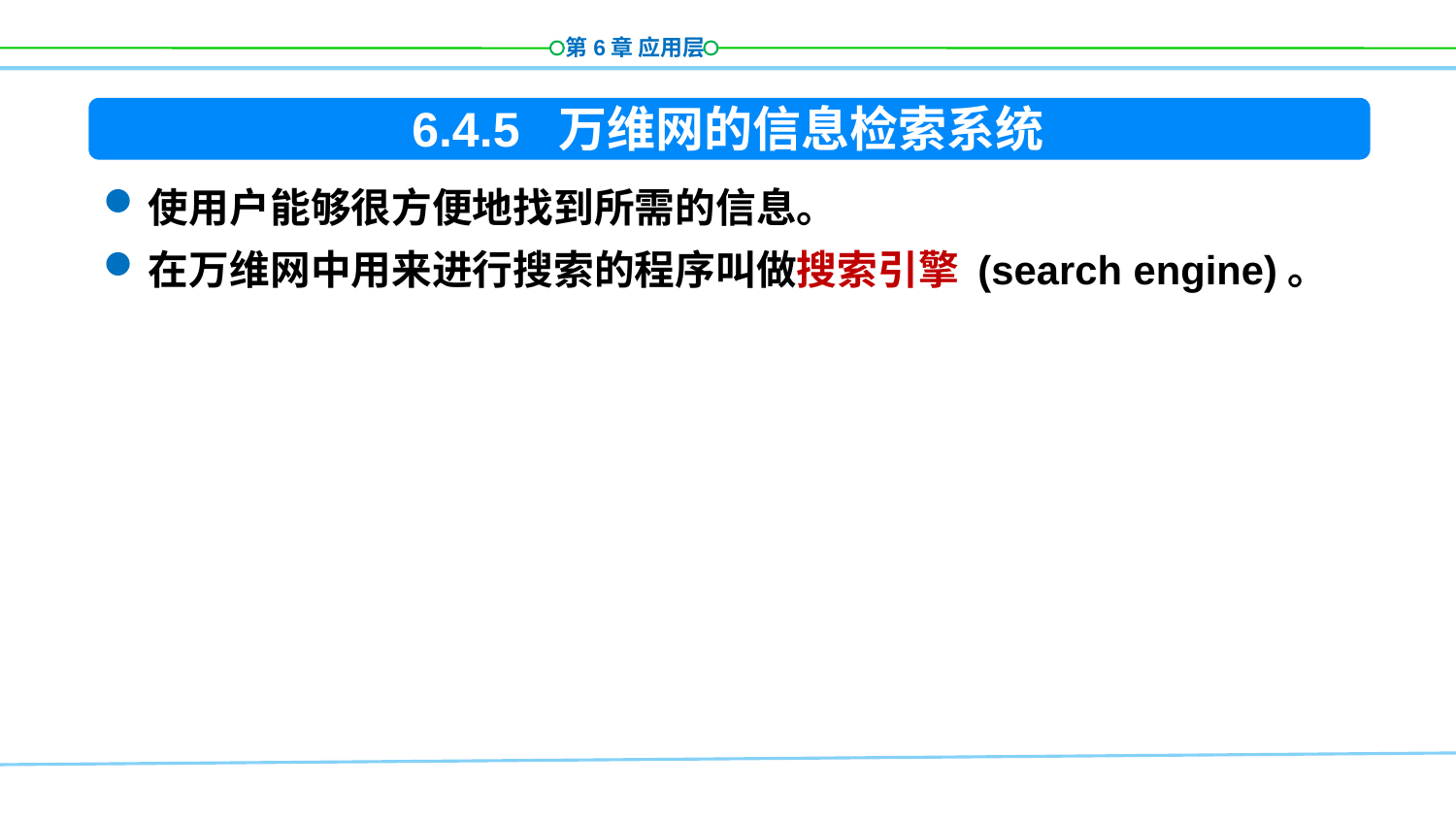

6.4.5  万维网的信息检索系统

使用户能够很方便地找到所需的信息。
在万维网中用来进行搜索的程序叫做搜索引擎 (search engine)。